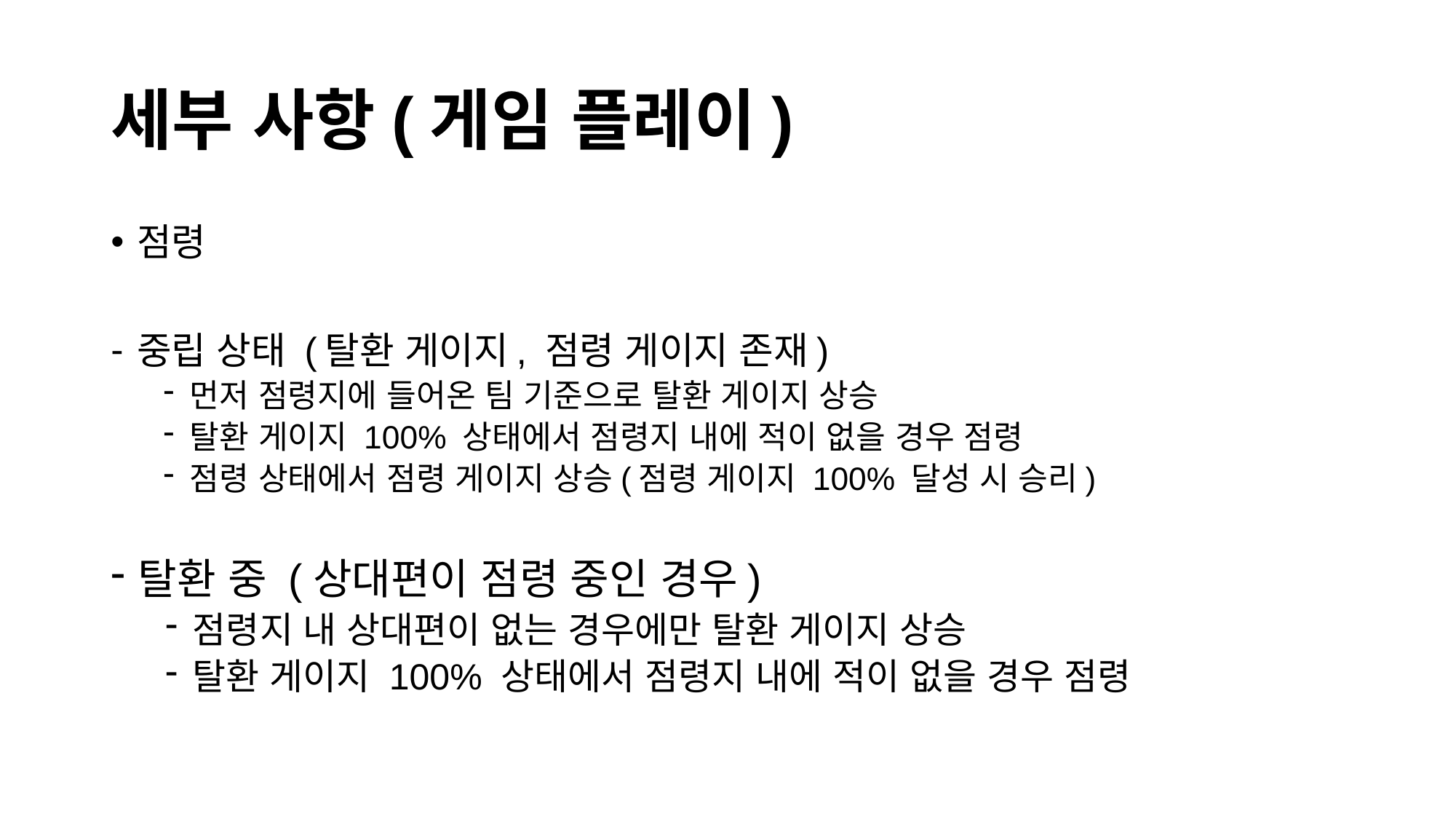

# 세부 사항(게임 플레이)
점령

중립 상태 (탈환 게이지, 점령 게이지 존재)
먼저 점령지에 들어온 팀 기준으로 탈환 게이지 상승
탈환 게이지 100% 상태에서 점령지 내에 적이 없을 경우 점령
점령 상태에서 점령 게이지 상승(점령 게이지 100% 달성 시 승리)

탈환 중 (상대편이 점령 중인 경우)
점령지 내 상대편이 없는 경우에만 탈환 게이지 상승
탈환 게이지 100% 상태에서 점령지 내에 적이 없을 경우 점령